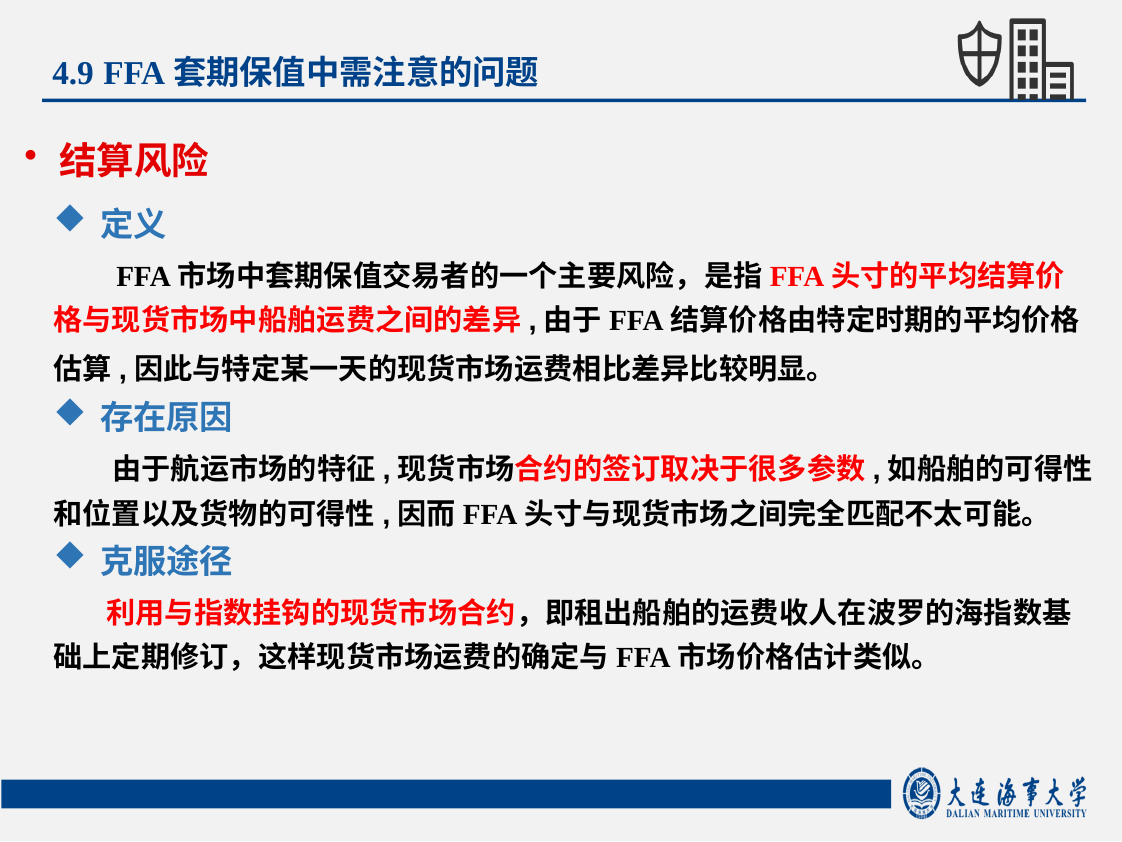

4.9 FFA套期保值中需注意的问题
结算风险
定义
       FFA市场中套期保值交易者的一个主要风险，是指FFA头寸的平均结算价格与现货市场中船舶运费之间的差异,由于FFA结算价格由特定时期的平均价格估算,因此与特定某一天的现货市场运费相比差异比较明显。
存在原因
       由于航运市场的特征,现货市场合约的签订取决于很多参数,如船舶的可得性和位置以及货物的可得性,因而FFA头寸与现货市场之间完全匹配不太可能。
克服途径
      利用与指数挂钩的现货市场合约，即租出船舶的运费收人在波罗的海指数基础上定期修订，这样现货市场运费的确定与FFA市场价格估计类似。